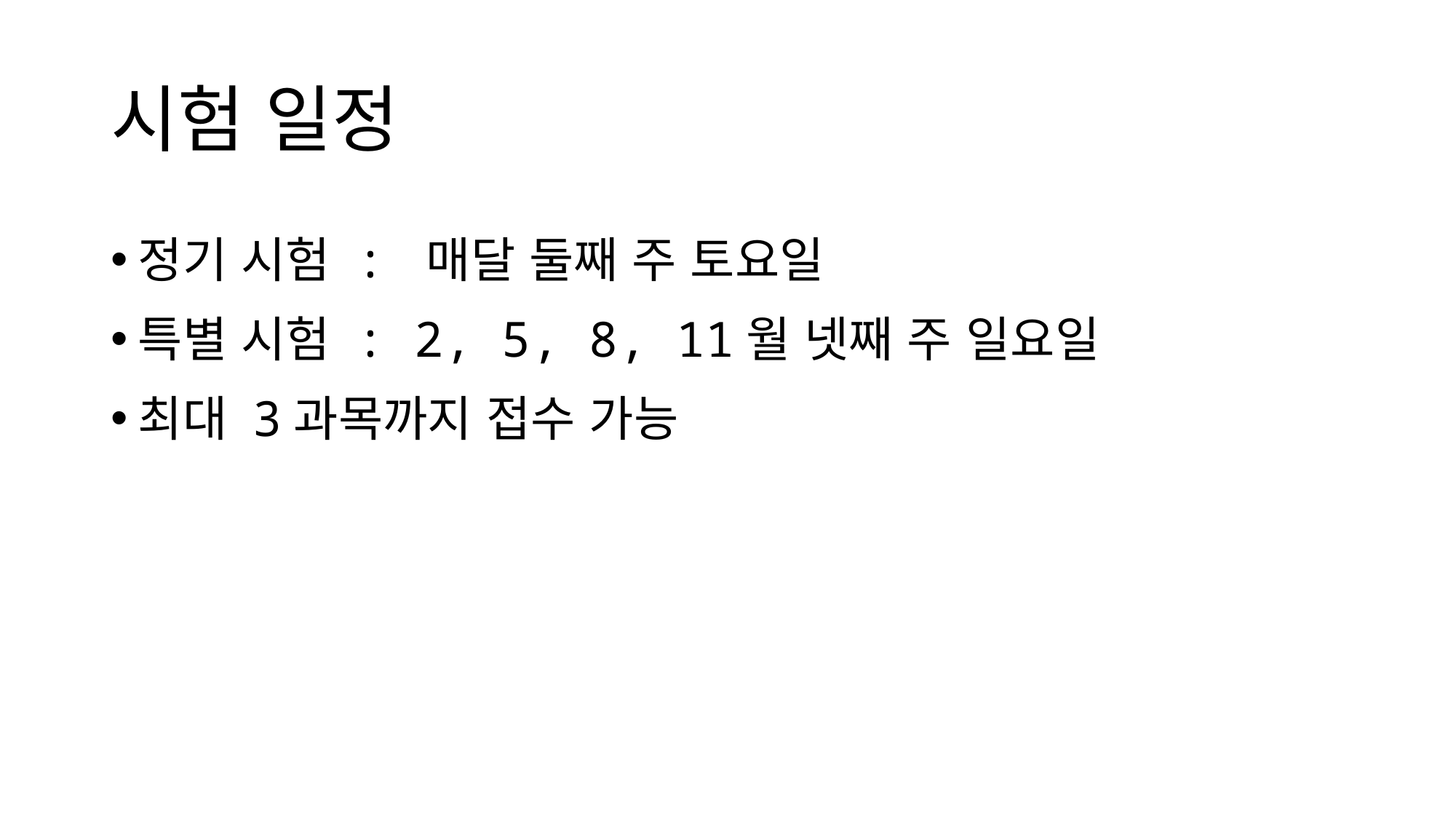

# 시험 일정
정기 시험 : 매달 둘째 주 토요일
특별 시험 : 2, 5, 8, 11월 넷째 주 일요일
최대 3과목까지 접수 가능